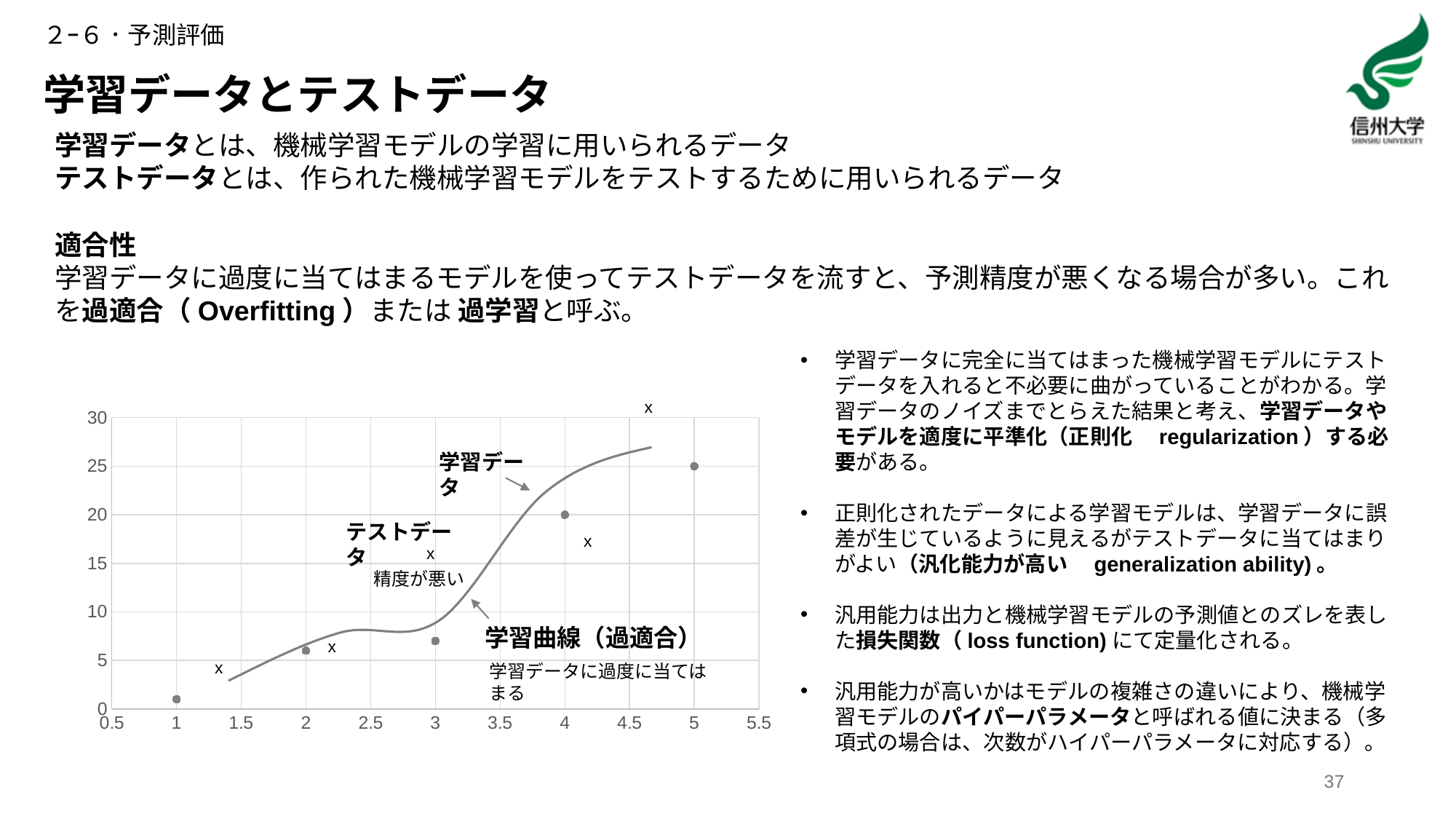

２ｰ６．予測評価
# 学習データとテストデータ
学習データとは、機械学習モデルの学習に用いられるデータ
テストデータとは、作られた機械学習モデルをテストするために用いられるデータ
適合性
学習データに過度に当てはまるモデルを使ってテストデータを流すと、予測精度が悪くなる場合が多い。これを過適合（Overfitting）または 過学習と呼ぶ。
学習データに完全に当てはまった機械学習モデルにテストデータを入れると不必要に曲がっていることがわかる。学習データのノイズまでとらえた結果と考え、学習データやモデルを適度に平準化（正則化　regularization）する必要がある。

正則化されたデータによる学習モデルは、学習データに誤差が生じているように見えるがテストデータに当てはまりがよい（汎化能力が高い　generalization ability)。

汎用能力は出力と機械学習モデルの予測値とのズレを表した損失関数（loss function)にて定量化される。

汎用能力が高いかはモデルの複雑さの違いにより、機械学習モデルのパイパーパラメータと呼ばれる値に決まる（多項式の場合は、次数がハイパーパラメータに対応する）。

### Chart

| Category | Y の値 |
|---|---|
x
学習データ

テストデータ
x
x
学習曲線（過適合）
x
x
精度が悪い
学習データに過度に当てはまる
37